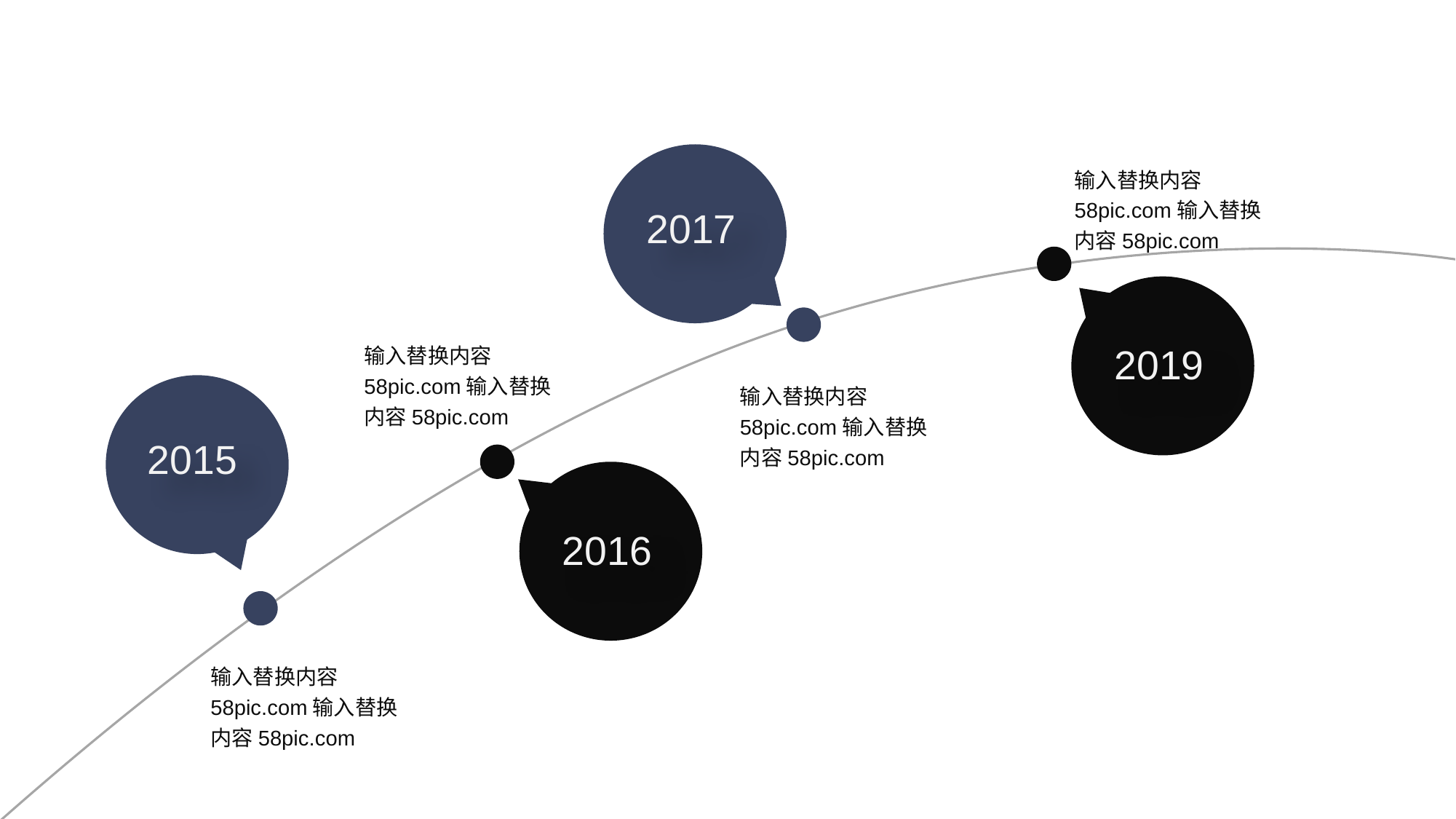

2017
输入替换内容58pic.com输入替换内容58pic.com

2019

输入替换内容58pic.com输入替换内容58pic.com
输入替换内容58pic.com输入替换内容58pic.com

2015

2016

输入替换内容58pic.com输入替换内容58pic.com